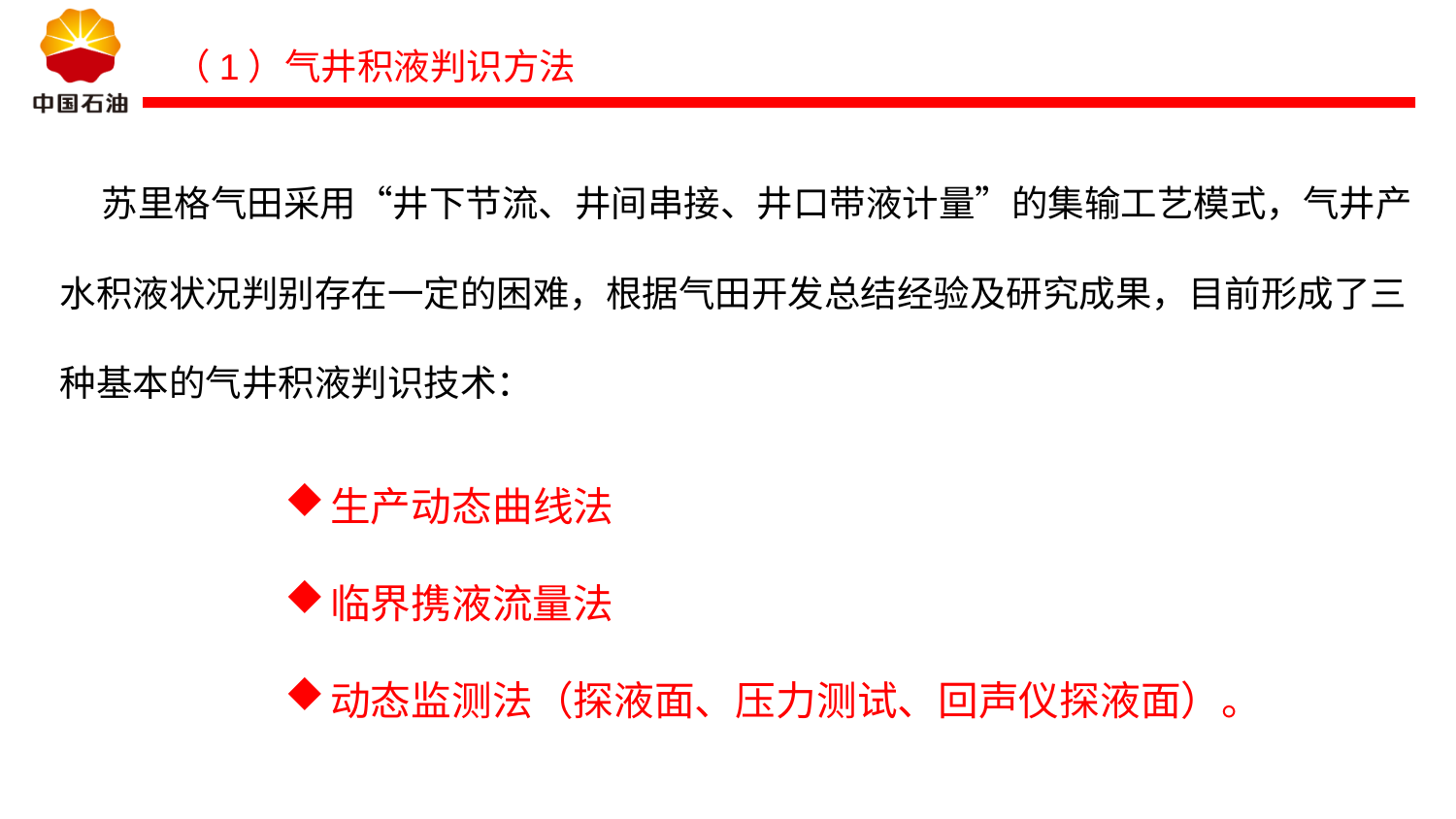

（1）气井积液判识方法
    苏里格气田采用“井下节流、井间串接、井口带液计量”的集输工艺模式，气井产水积液状况判别存在一定的困难，根据气田开发总结经验及研究成果，目前形成了三种基本的气井积液判识技术：
生产动态曲线法
临界携液流量法
动态监测法（探液面、压力测试、回声仪探液面）。